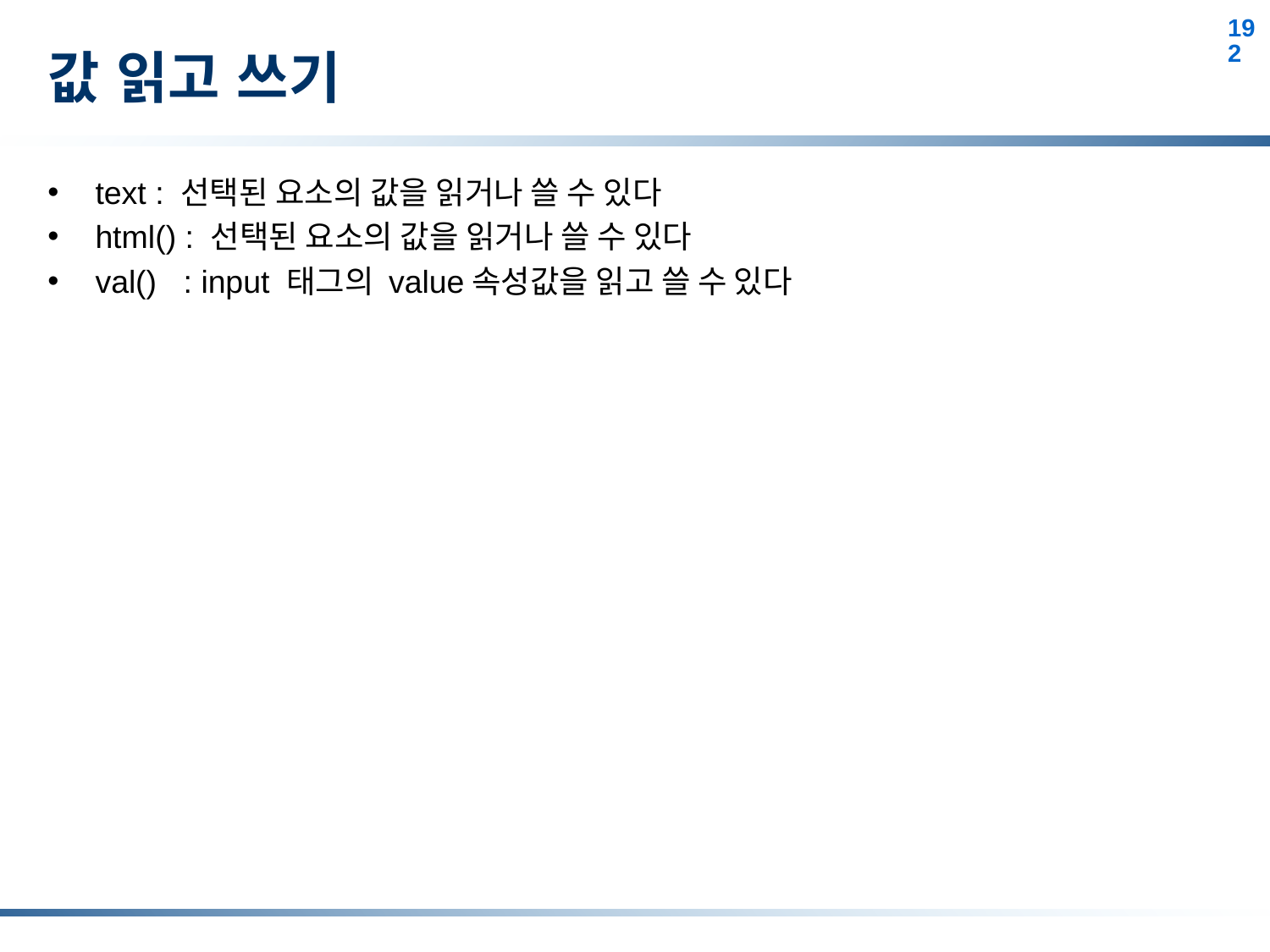

# 값 읽고 쓰기
text : 선택된 요소의 값을 읽거나 쓸 수 있다
html() : 선택된 요소의 값을 읽거나 쓸 수 있다
val()   : input 태그의 value속성값을 읽고 쓸 수 있다
192